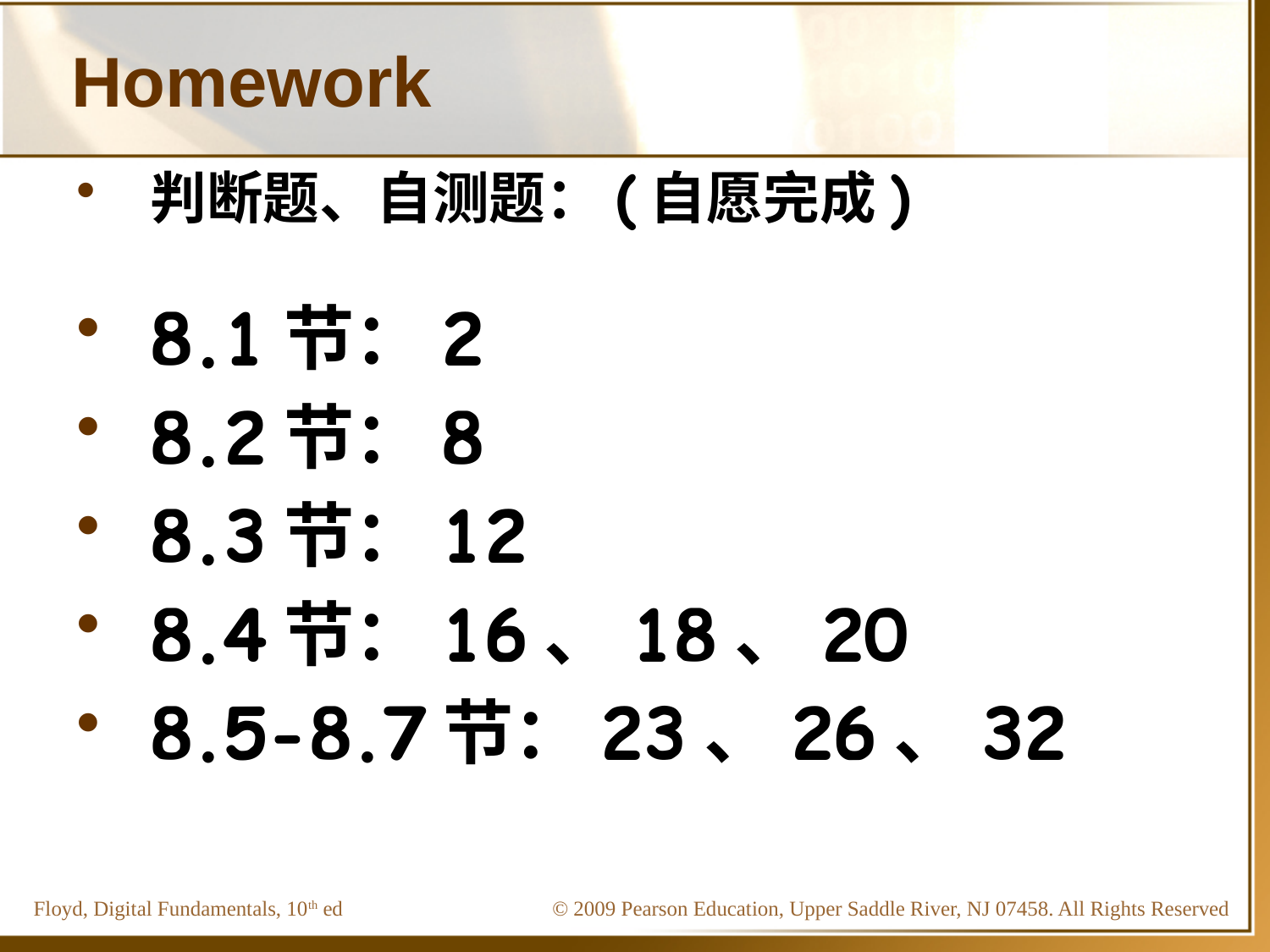

# Homework
判断题、自测题：(自愿完成)

8.1节：2
8.2节：8
8.3节：12
8.4节：16、18、20
8.5-8.7节：23、26、32